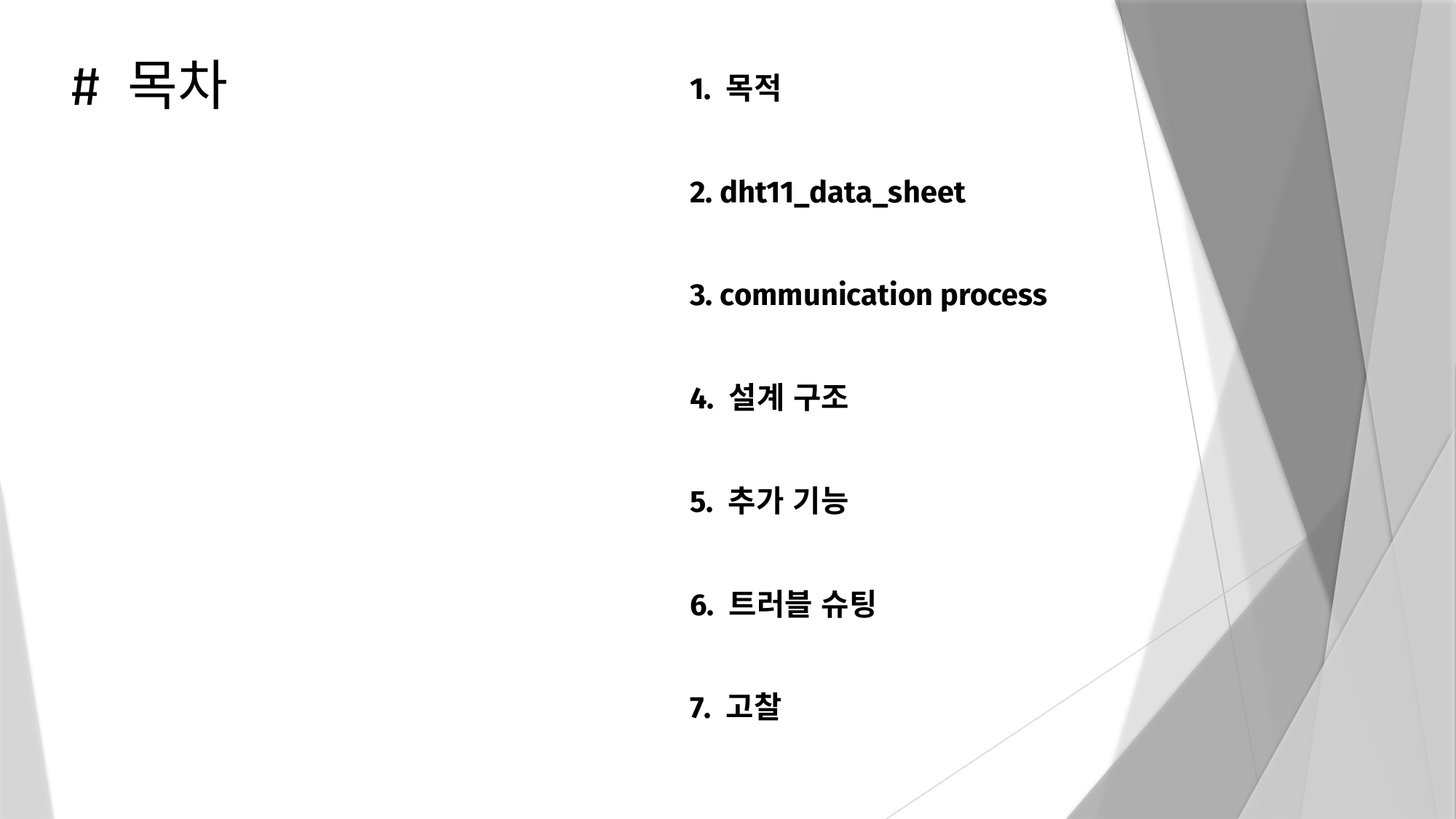

# # 목차
1. 목적

2. dht11_data_sheet

3. communication process

4. 설계 구조

5. 추가 기능

6. 트러블 슈팅

7. 고찰